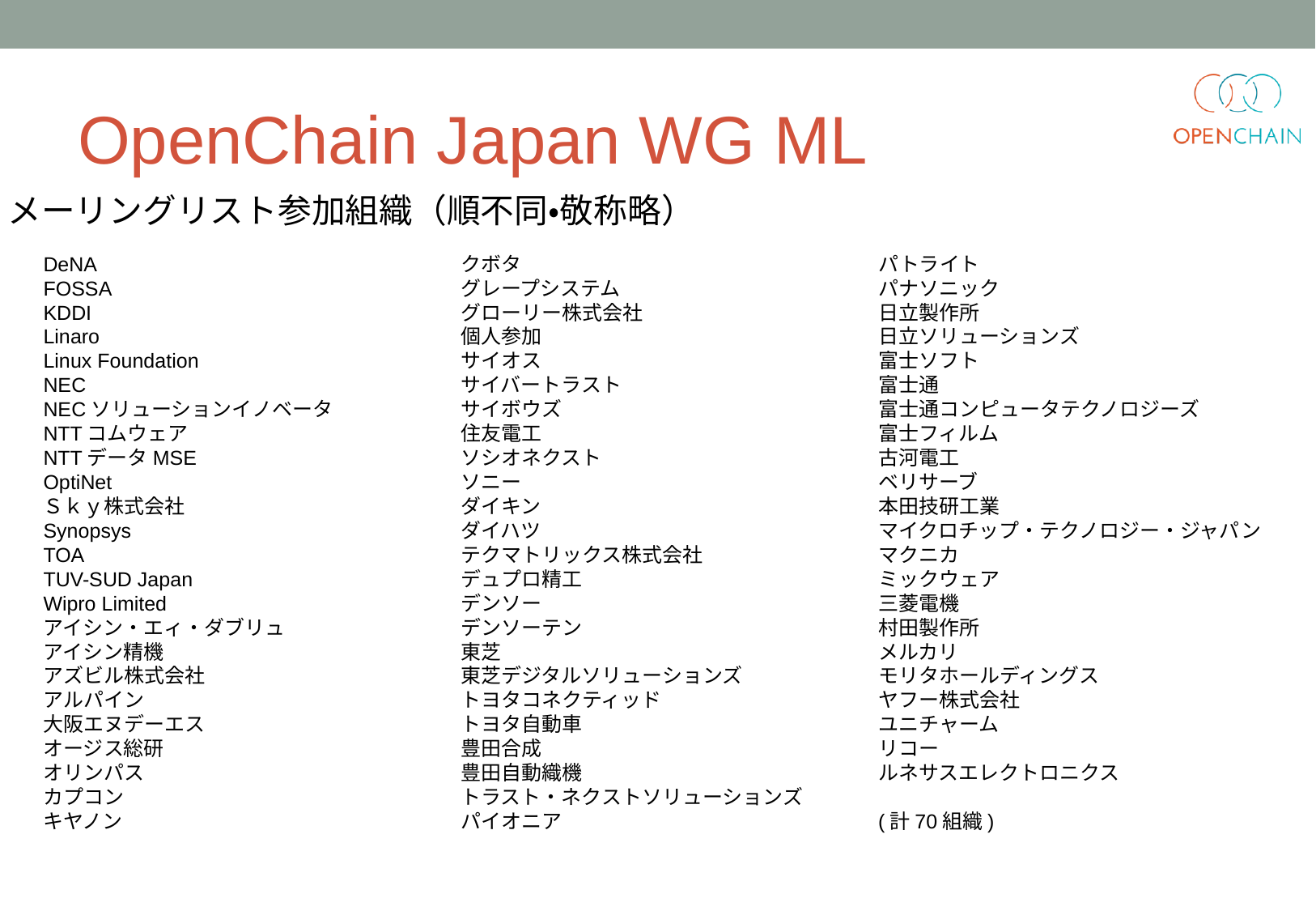

# OpenChain Japan WG ML
メーリングリスト参加組織（順不同・敬称略）
DeNA
FOSSA
KDDI
Linaro
Linux Foundation
NEC
NECソリューションイノベータ
NTTコムウェア
NTTデータMSE
OptiNet
Ｓｋｙ株式会社
Synopsys
TOA
TUV-SUD Japan
Wipro Limited
アイシン・エィ・ダブリュ
アイシン精機
アズビル株式会社
アルパイン
大阪エヌデーエス
オージス総研
オリンパス
カプコン
キヤノン
クボタ
グレープシステム
グローリー株式会社
個人参加
サイオス
サイバートラスト
サイボウズ
住友電工
ソシオネクスト
ソニー
ダイキン
ダイハツ
テクマトリックス株式会社
デュプロ精工
デンソー
デンソーテン
東芝
東芝デジタルソリューションズ
トヨタコネクティッド
トヨタ自動車
豊田合成
豊田自動織機
トラスト・ネクストソリューションズ
パイオニア
パトライト
パナソニック
日立製作所
日立ソリューションズ
富士ソフト
富士通
富士通コンピュータテクノロジーズ
富士フィルム
古河電工
ベリサーブ
本田技研工業
マイクロチップ・テクノロジー・ジャパン
マクニカ
ミックウェア
三菱電機
村田製作所
メルカリ
モリタホールディングス
ヤフー株式会社
ユニチャーム
リコー
ルネサスエレクトロニクス

(計70組織)